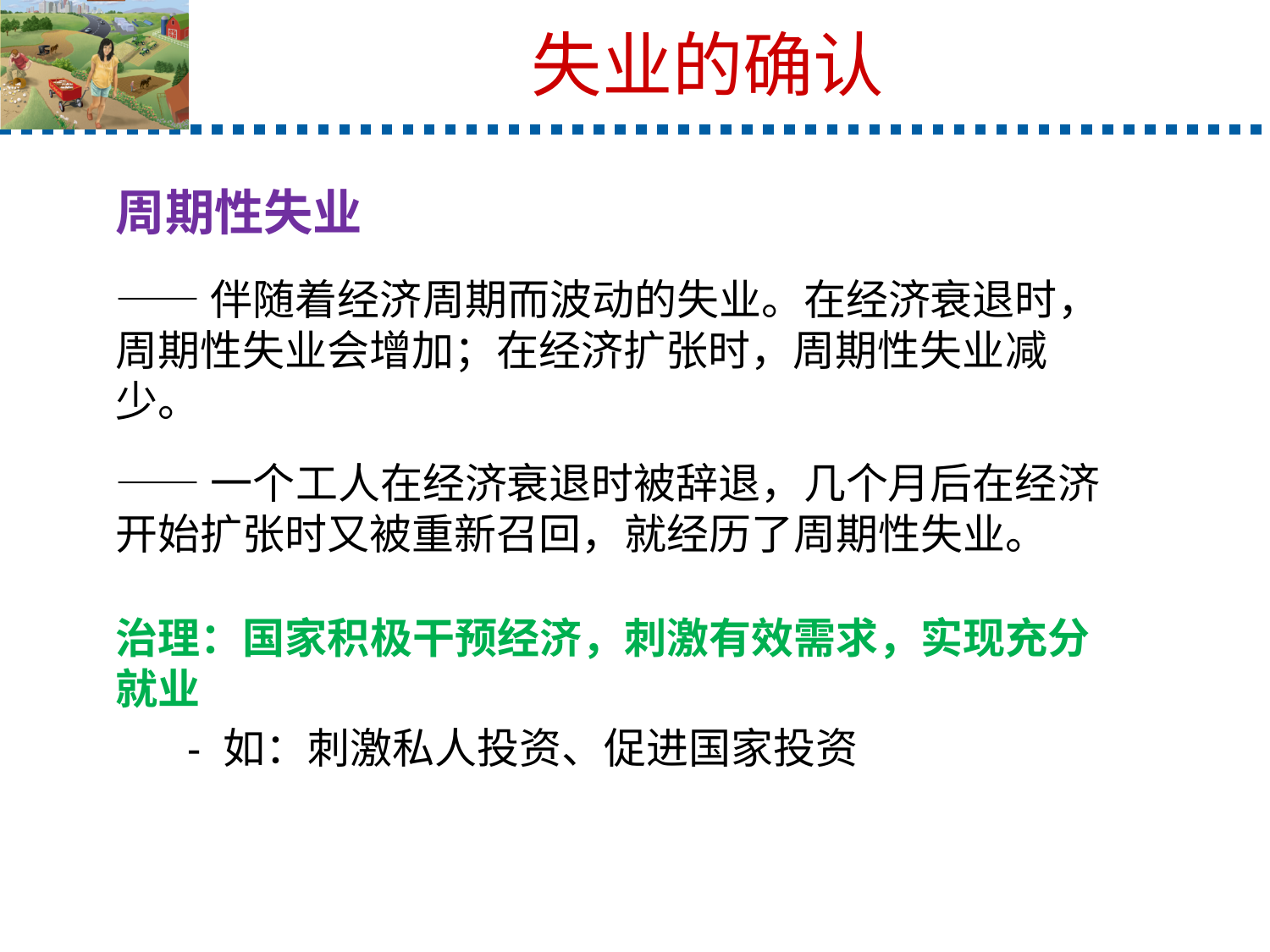

# 失业的确认
周期性失业
——伴随着经济周期而波动的失业。在经济衰退时，周期性失业会增加；在经济扩张时，周期性失业减少。
——一个工人在经济衰退时被辞退，几个月后在经济开始扩张时又被重新召回，就经历了周期性失业。
治理：国家积极干预经济，刺激有效需求，实现充分就业
      - 如：刺激私人投资、促进国家投资